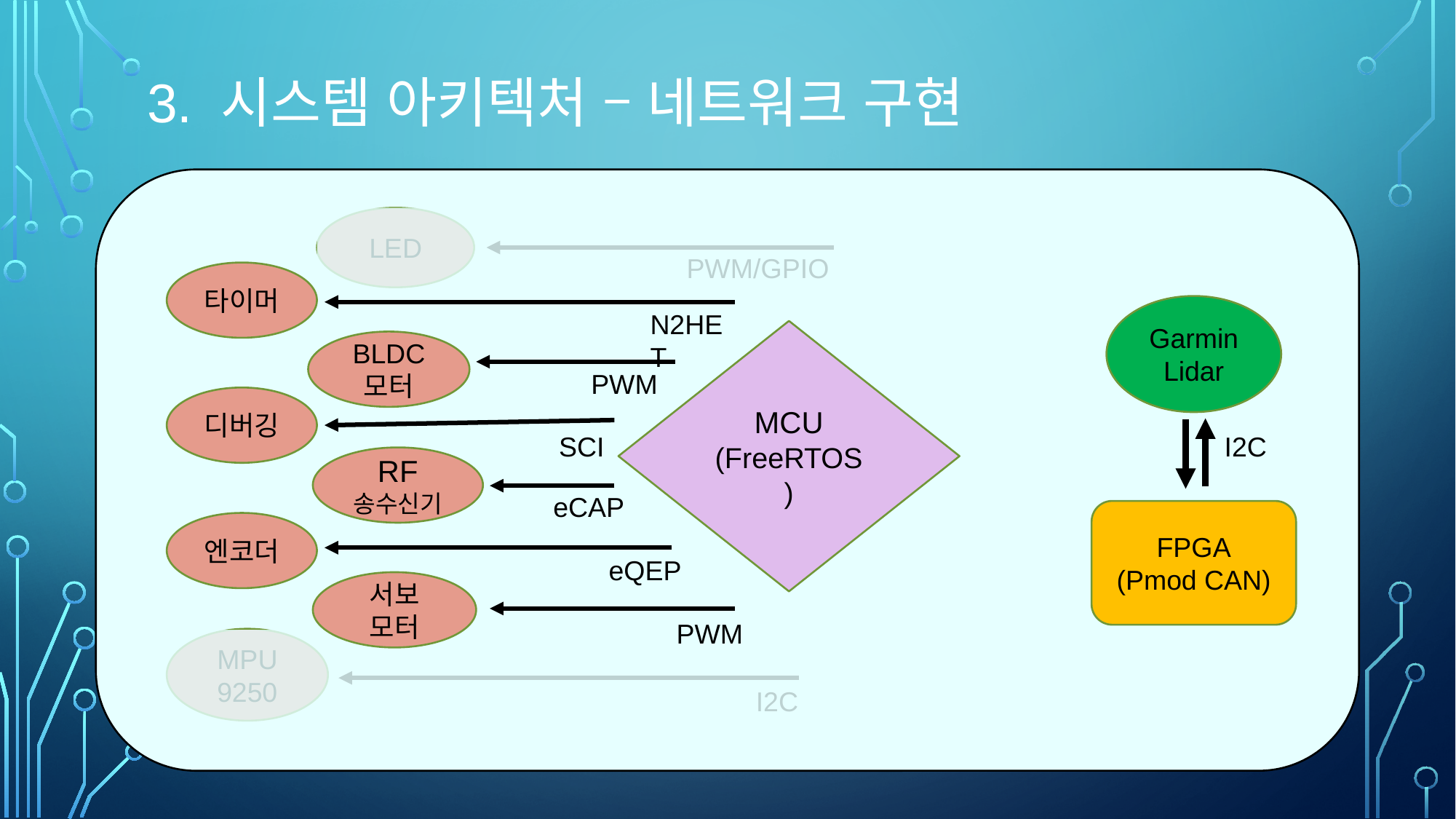

# 3. 시스템 아키텍처 – 네트워크 구현

LED
PWM/GPIO

타이머
N2HET
MCU
(FreeRTOS)
BLDC 모터
PWM
디버깅
SCI
RF
송수신기
eCAP
엔코더
eQEP
서보
모터
PWM
Garmin Lidar
I2C
FPGA
(Pmod CAN)
MPU
9250
I2C